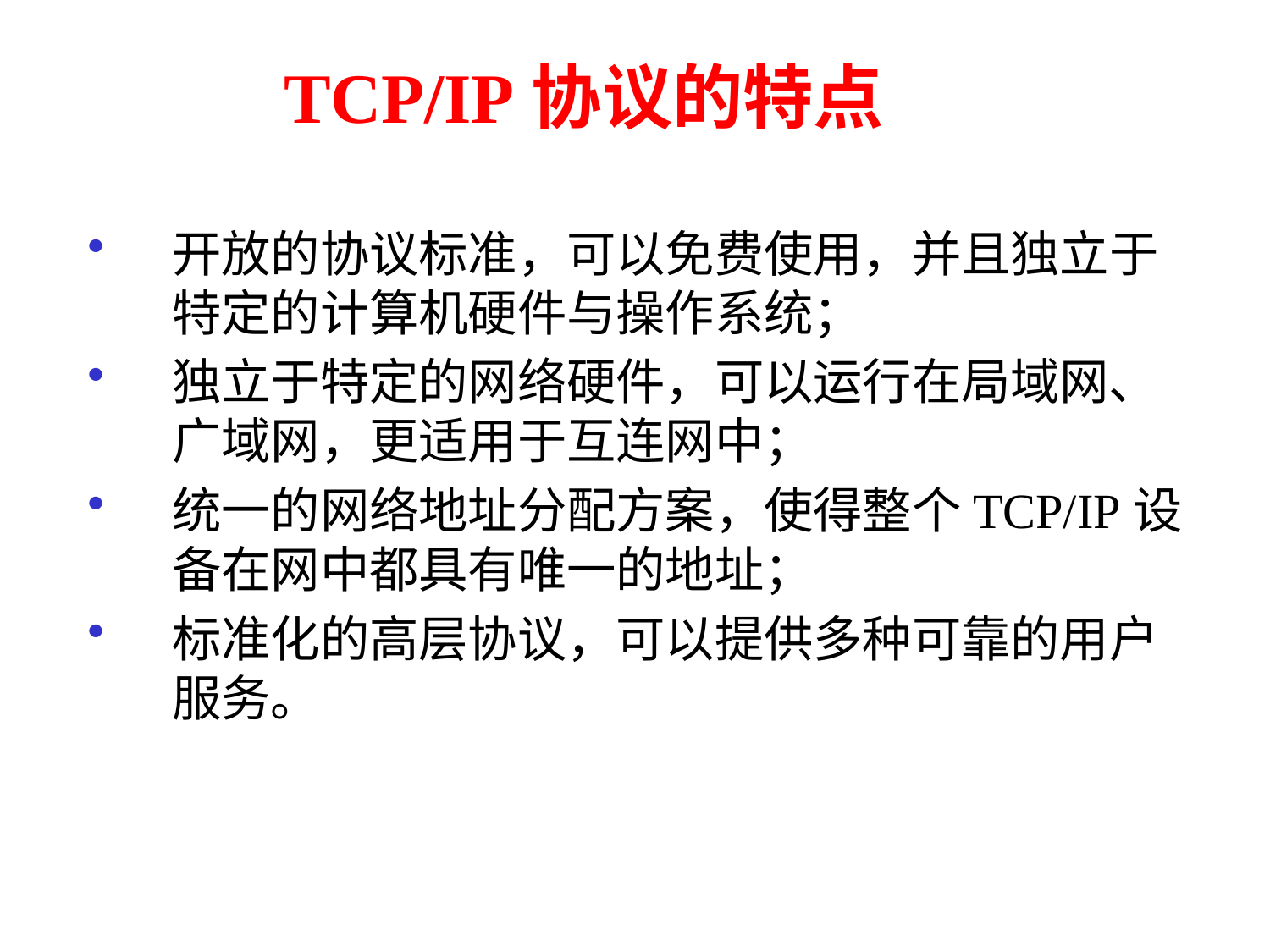

# TCP/IP协议的特点
开放的协议标准，可以免费使用，并且独立于特定的计算机硬件与操作系统；
独立于特定的网络硬件，可以运行在局域网、广域网，更适用于互连网中；
统一的网络地址分配方案，使得整个TCP/IP设备在网中都具有唯一的地址；
标准化的高层协议，可以提供多种可靠的用户服务。